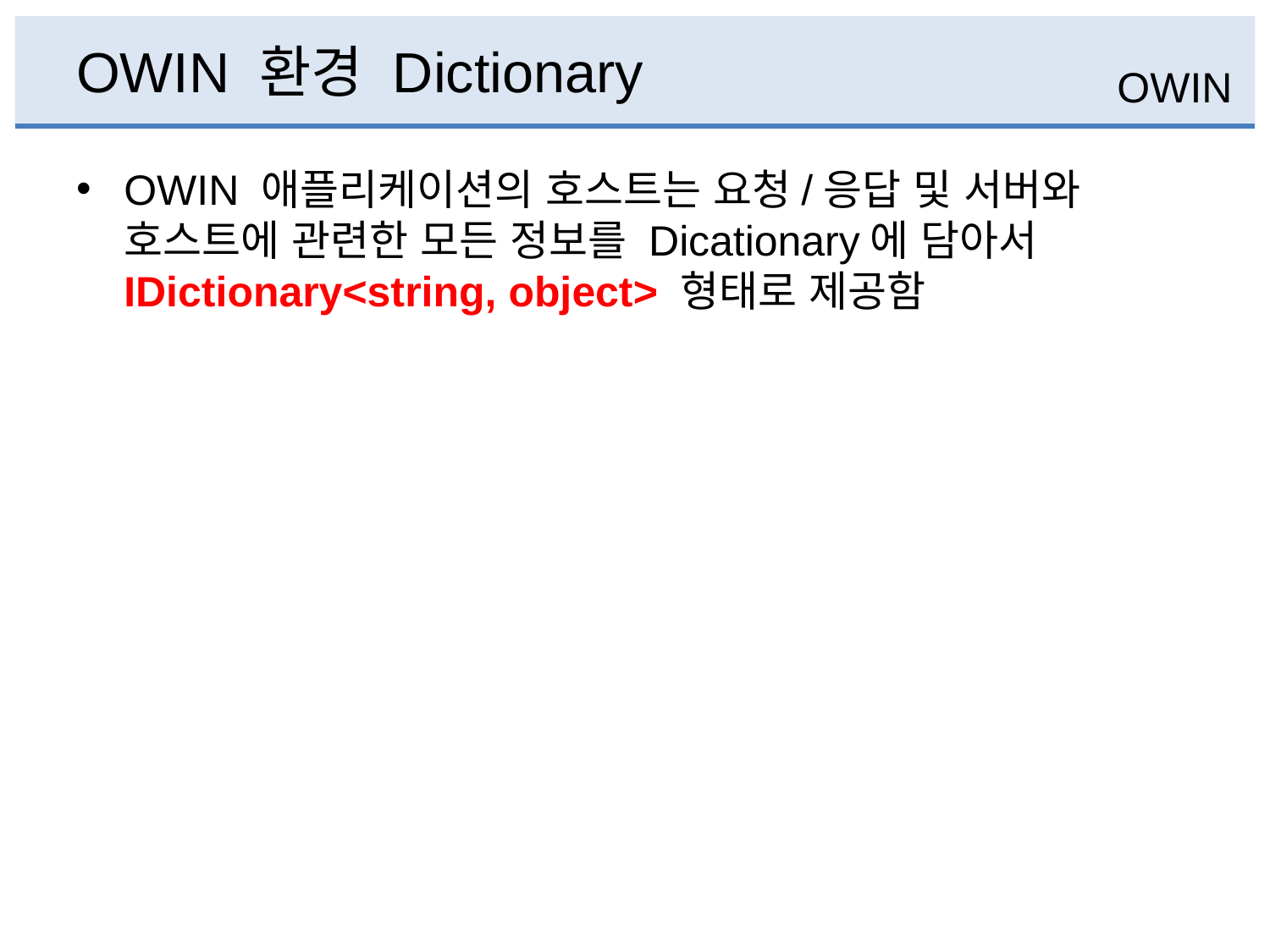

# OWIN 환경 Dictionary
OWIN
OWIN 애플리케이션의 호스트는 요청/응답 및 서버와 호스트에 관련한 모든 정보를 Dicationary에 담아서 IDictionary<string, object> 형태로 제공함